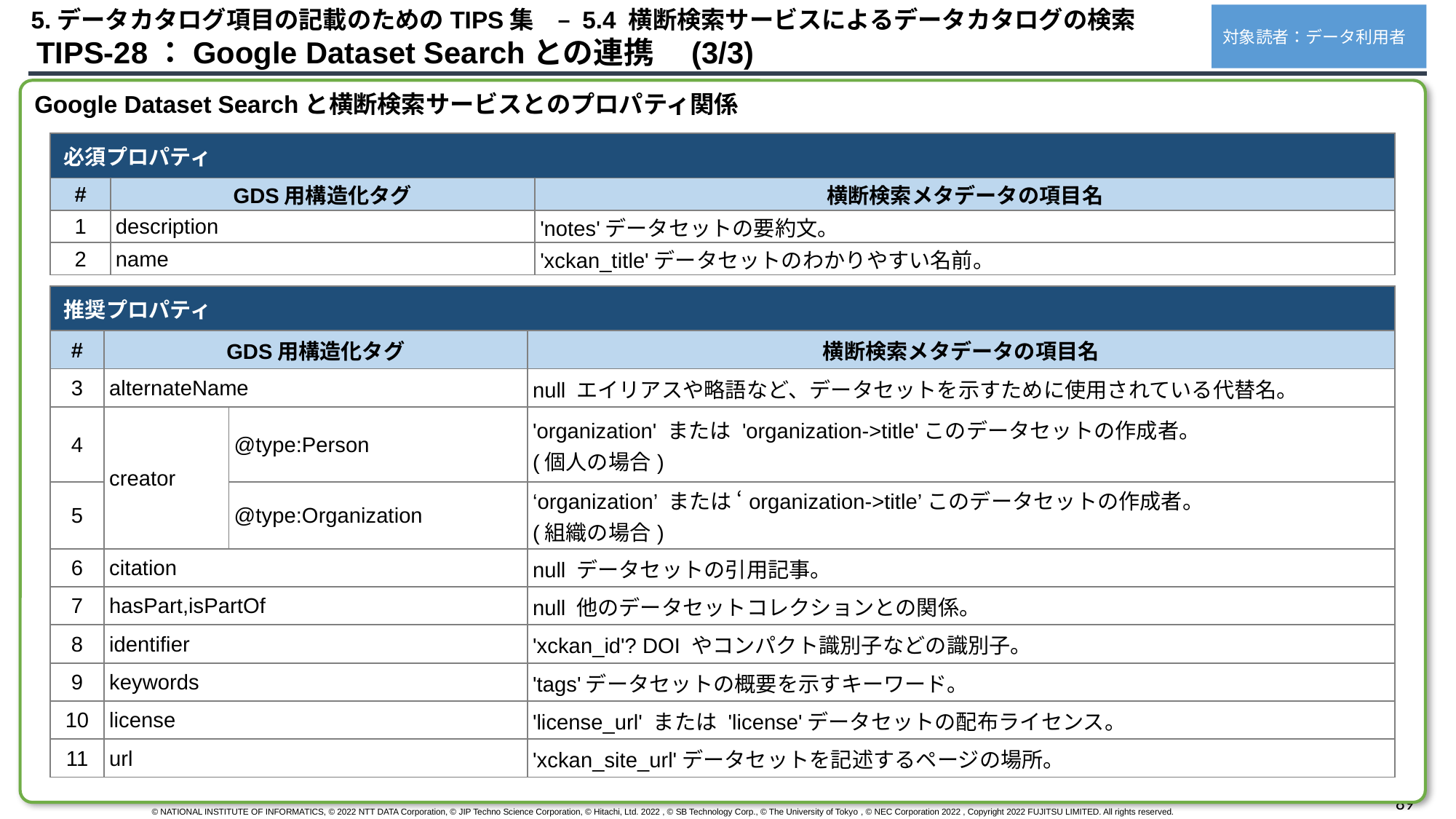

5.データカタログ項目の記載のためのTIPS集　– 5.4 横断検索サービスによるデータカタログの検索
対象読者：データ利用者
 TIPS-28：Google Dataset Searchとの連携　(3/3)
Google Dataset Searchと横断検索サービスとのプロパティ関係
| 必須プロパティ | 節 | タイトル |
| --- | --- | --- |
| # | GDS用構造化タグ | 横断検索メタデータの項目名 |
| 1 | description | 'notes'データセットの要約文。 |
| 2 | name | 'xckan\_title'データセットのわかりやすい名前。 |
| 推奨プロパティ | 節 |  | タイトル |
| --- | --- | --- | --- |
| # | GDS用構造化タグ |  | 横断検索メタデータの項目名 |
| 3 | alternateName |  | null エイリアスや略語など、データセットを示すために使用されている代替名。 |
| 4 | creator | @type:Person | 'organization' または 'organization->title'このデータセットの作成者。 (個人の場合) |
| 5 |  | @type:Organization | ‘organization’ または ‘organization->title’このデータセットの作成者。 (組織の場合) |
| 6 | citation |  | null データセットの引用記事。 |
| 7 | hasPart,isPartOf |  | null 他のデータセットコレクションとの関係。 |
| 8 | identifier |  | 'xckan\_id'? DOI やコンパクト識別子などの識別子。 |
| 9 | keywords |  | 'tags'データセットの概要を示すキーワード。 |
| 10 | license |  | 'license\_url' または 'license'データセットの配布ライセンス。 |
| 11 | url |  | 'xckan\_site\_url'データセットを記述するページの場所。 |